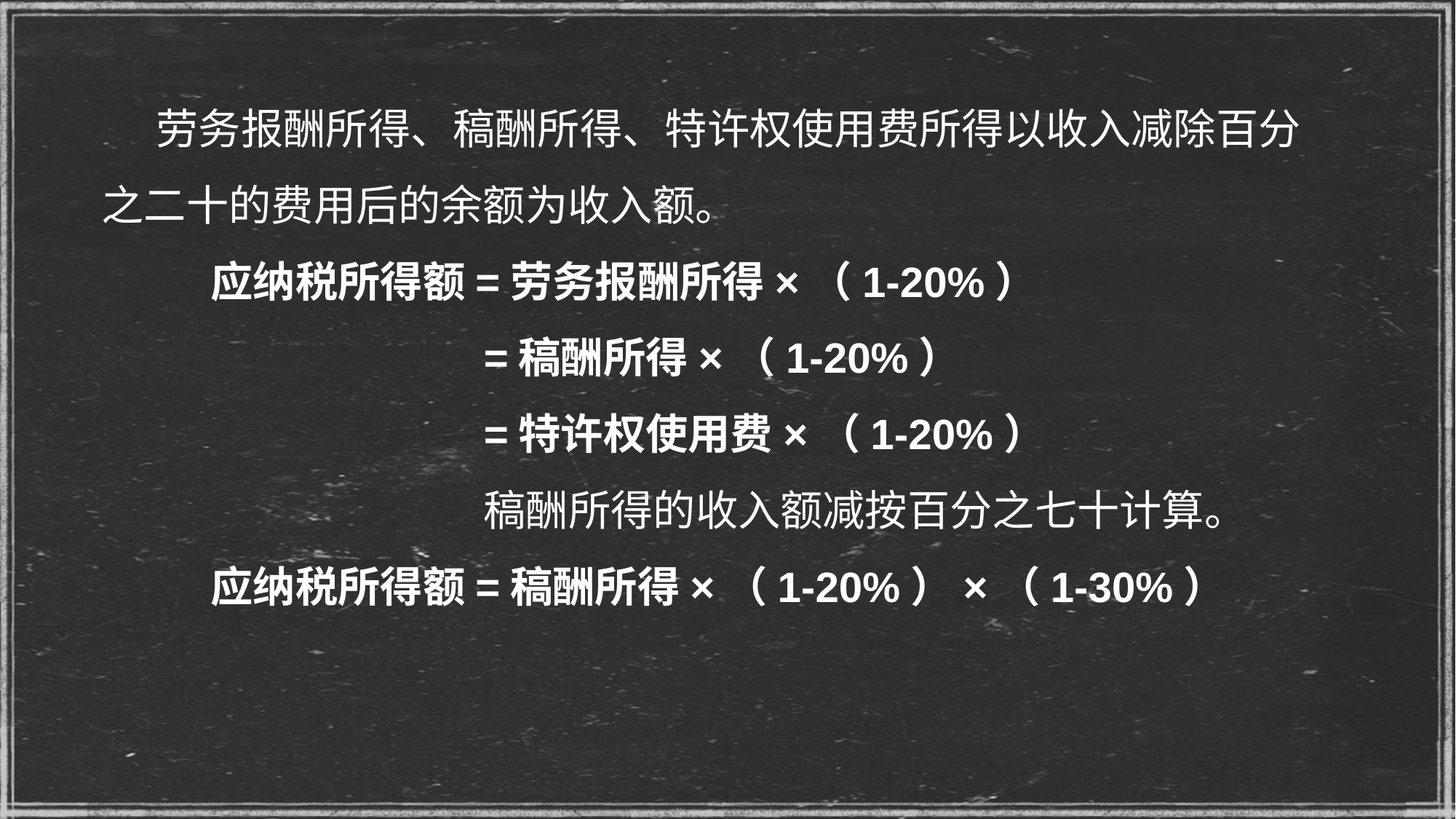

劳务报酬所得、稿酬所得、特许权使用费所得以收入减除百分之二十的费用后的余额为收入额。
应纳税所得额=劳务报酬所得×（1-20%）
=稿酬所得×（1-20%）
=特许权使用费×（1-20%）
稿酬所得的收入额减按百分之七十计算。
应纳税所得额=稿酬所得×（1-20%）×（1-30%）